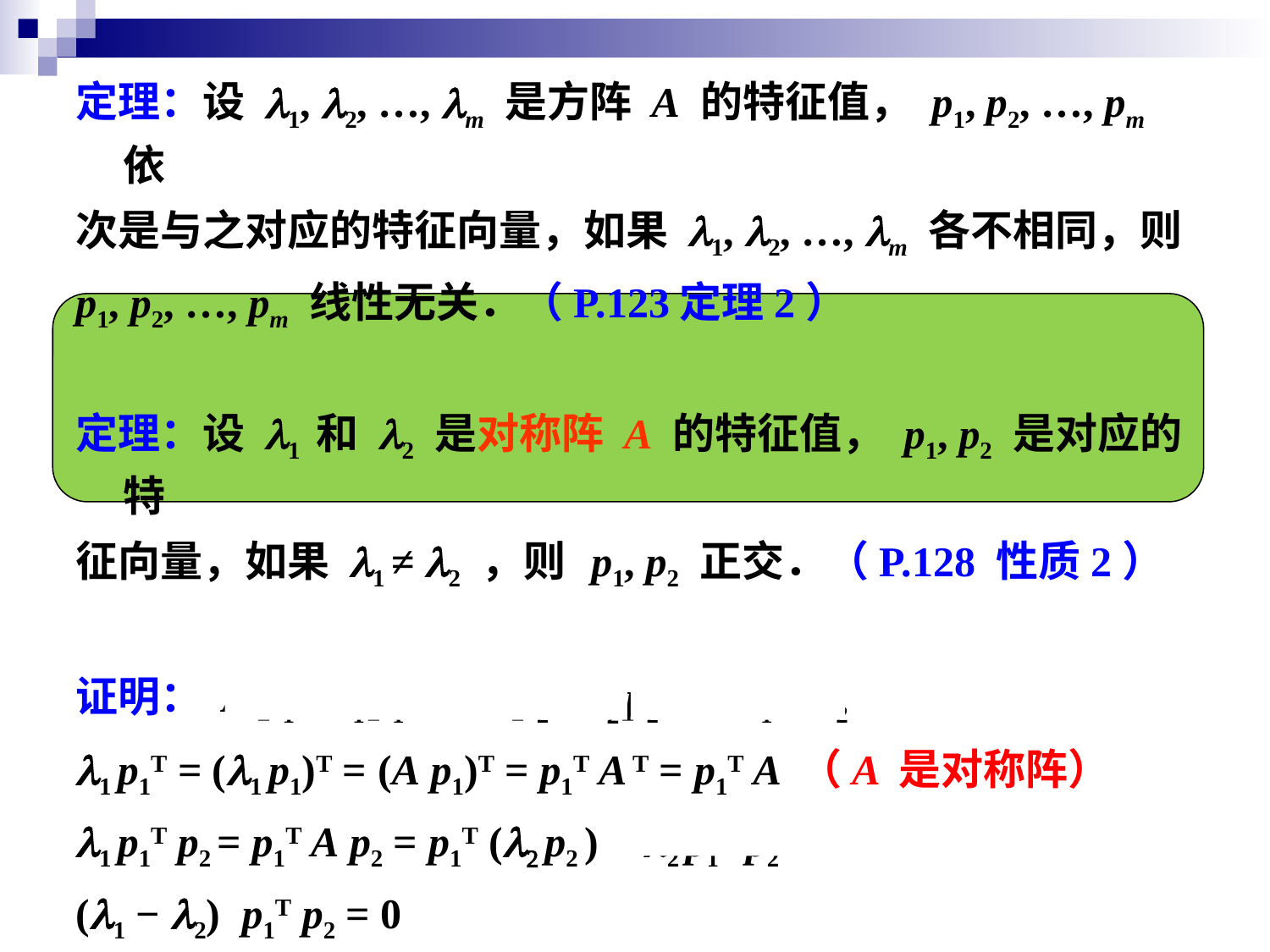

定理：设 λ1, λ2, …, λm 是方阵 A 的特征值， p1, p2, …, pm 依
次是与之对应的特征向量，如果 λ1, λ2, …, λm 各不相同，则
p1, p2, …, pm 线性无关．（P.123定理2）

定理：设 λ1 和 λ2 是对称阵 A 的特征值， p1, p2 是对应的特
征向量，如果 λ1 ≠ λ2 ，则  p1, p2 正交．（P.128 性质2）

证明： A p1= λ1 p1， A p2= λ2 p2 ， λ1 ≠ λ2
λ1 p1T = (λ1 p1)T = (A p1)T = p1T A T = p1T A （A 是对称阵）
λ1 p1T p2 = p1T A p2 = p1T (λ2 p2 ) = λ2 p1T p2
(λ1 − λ2)  p1T p2 = 0
因为λ1 ≠ λ2 ，则 p1T p2 = 0，即  p1, p2 正交．